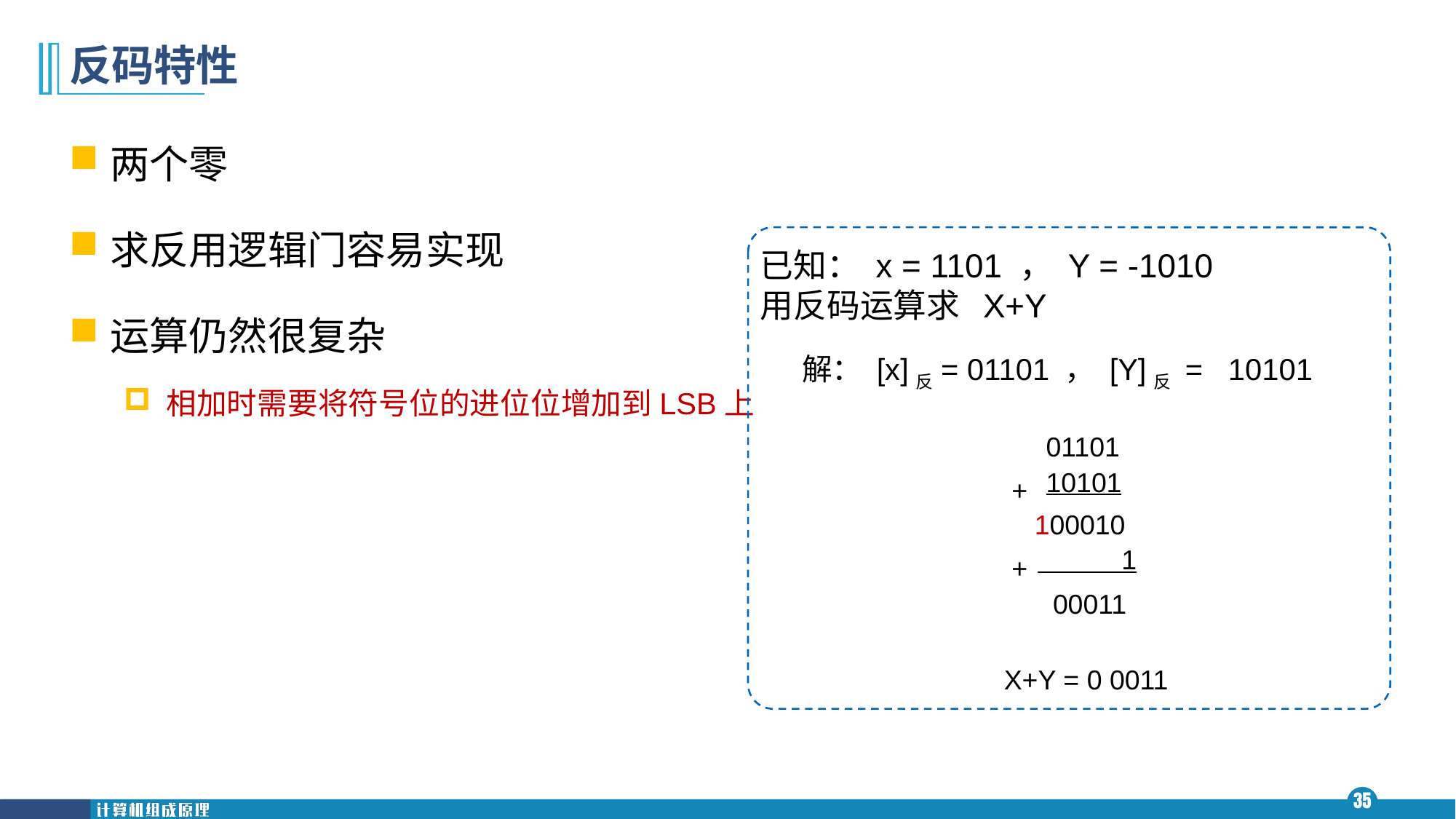

# 反码特性
两个零
求反用逻辑门容易实现
运算仍然很复杂
相加时需要将符号位的进位位增加到LSB上

已知： x = 1101 ， Y = -1010    用反码运算求  X+Y
解： [x]反= 01101 ， [Y]反 =   10101
01101
10101
+
100010
           1
+
  00011
X+Y = 0 0011